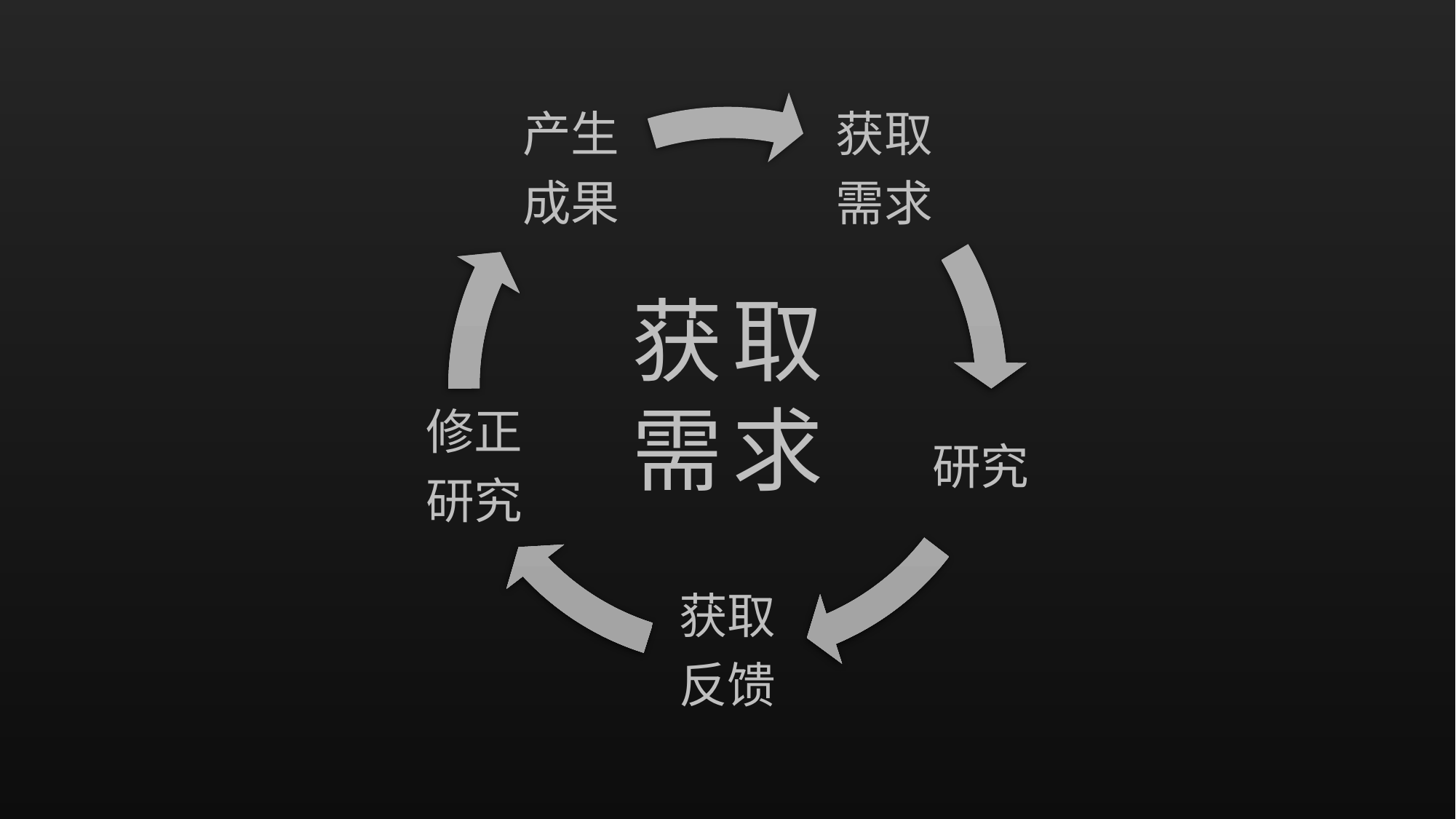

获取
需求
研究
获取
反馈
修正
研究
产生
成果
获取
需求